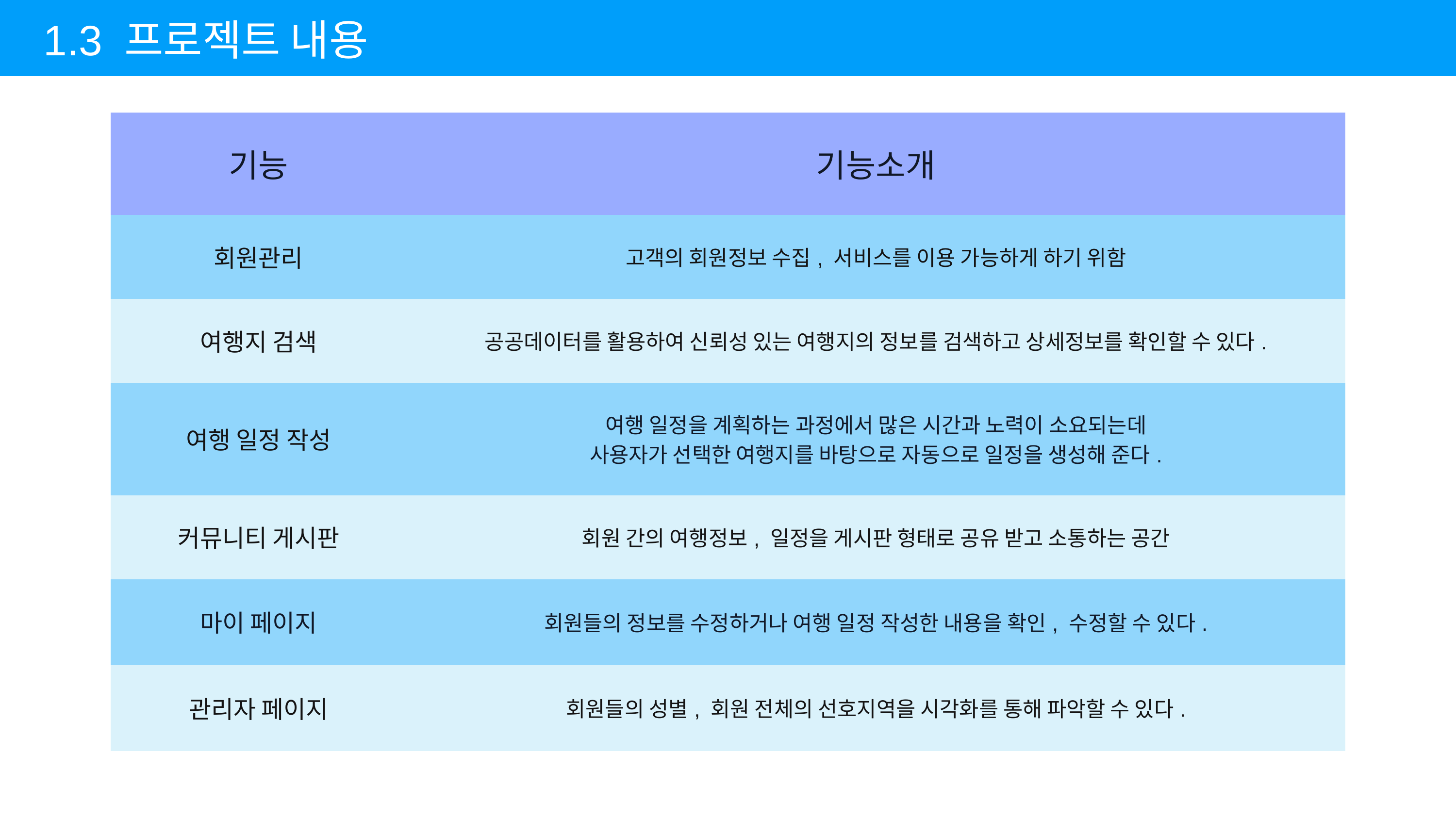

1.3 프로젝트 내용
| 기능 | 기능소개 |
| --- | --- |
| 회원관리 | 고객의 회원정보 수집, 서비스를 이용 가능하게 하기 위함 |
| 여행지 검색 | 공공데이터를 활용하여 신뢰성 있는 여행지의 정보를 검색하고 상세정보를 확인할 수 있다. |
| 여행 일정 작성 | 여행 일정을 계획하는 과정에서 많은 시간과 노력이 소요되는데 사용자가 선택한 여행지를 바탕으로 자동으로 일정을 생성해 준다. |
| 커뮤니티 게시판 | 회원 간의 여행정보, 일정을 게시판 형태로 공유 받고 소통하는 공간 |
| 마이 페이지 | 회원들의 정보를 수정하거나 여행 일정 작성한 내용을 확인, 수정할 수 있다. |
| 관리자 페이지 | 회원들의 성별, 회원 전체의 선호지역을 시각화를 통해 파악할 수 있다. |